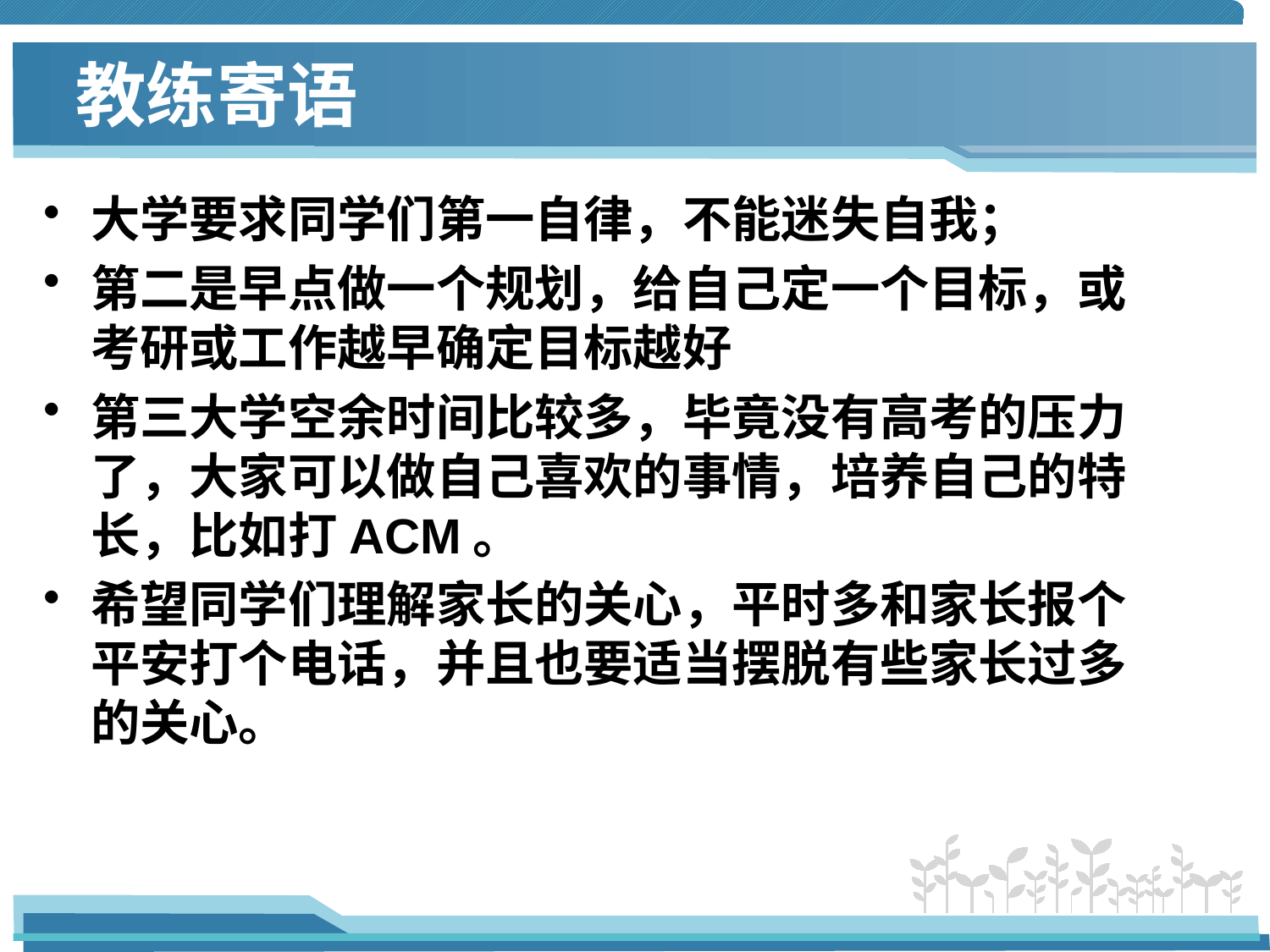

# 教练寄语
大学要求同学们第一自律，不能迷失自我；
第二是早点做一个规划，给自己定一个目标，或考研或工作越早确定目标越好
第三大学空余时间比较多，毕竟没有高考的压力了，大家可以做自己喜欢的事情，培养自己的特长，比如打ACM。
希望同学们理解家长的关心，平时多和家长报个平安打个电话，并且也要适当摆脱有些家长过多的关心。